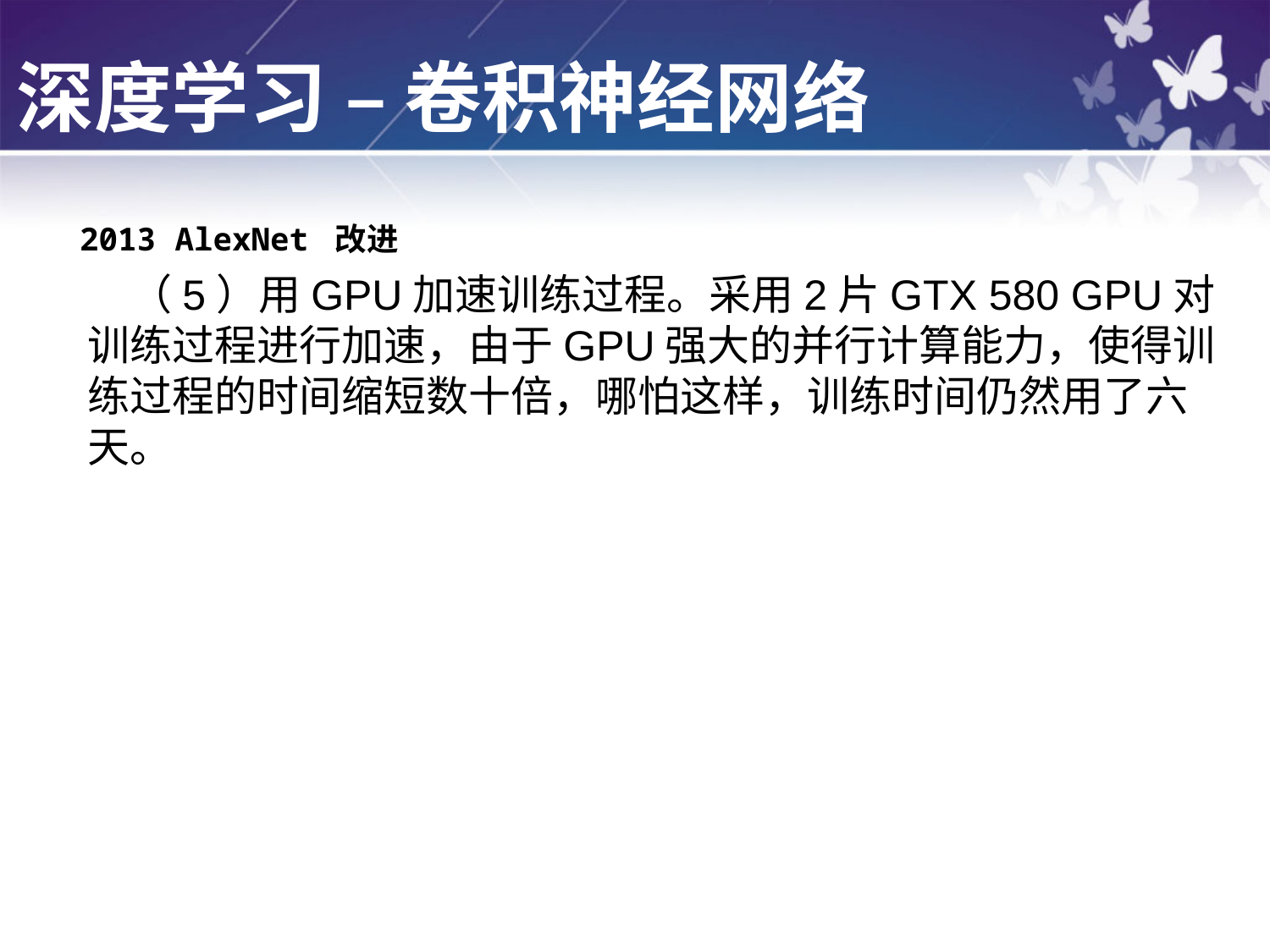

深度学习 – 卷积神经网络
2013 AlexNet 改进
（5）用GPU加速训练过程。采用2片GTX 580 GPU对训练过程进行加速，由于GPU强大的并行计算能力，使得训练过程的时间缩短数十倍，哪怕这样，训练时间仍然用了六天。